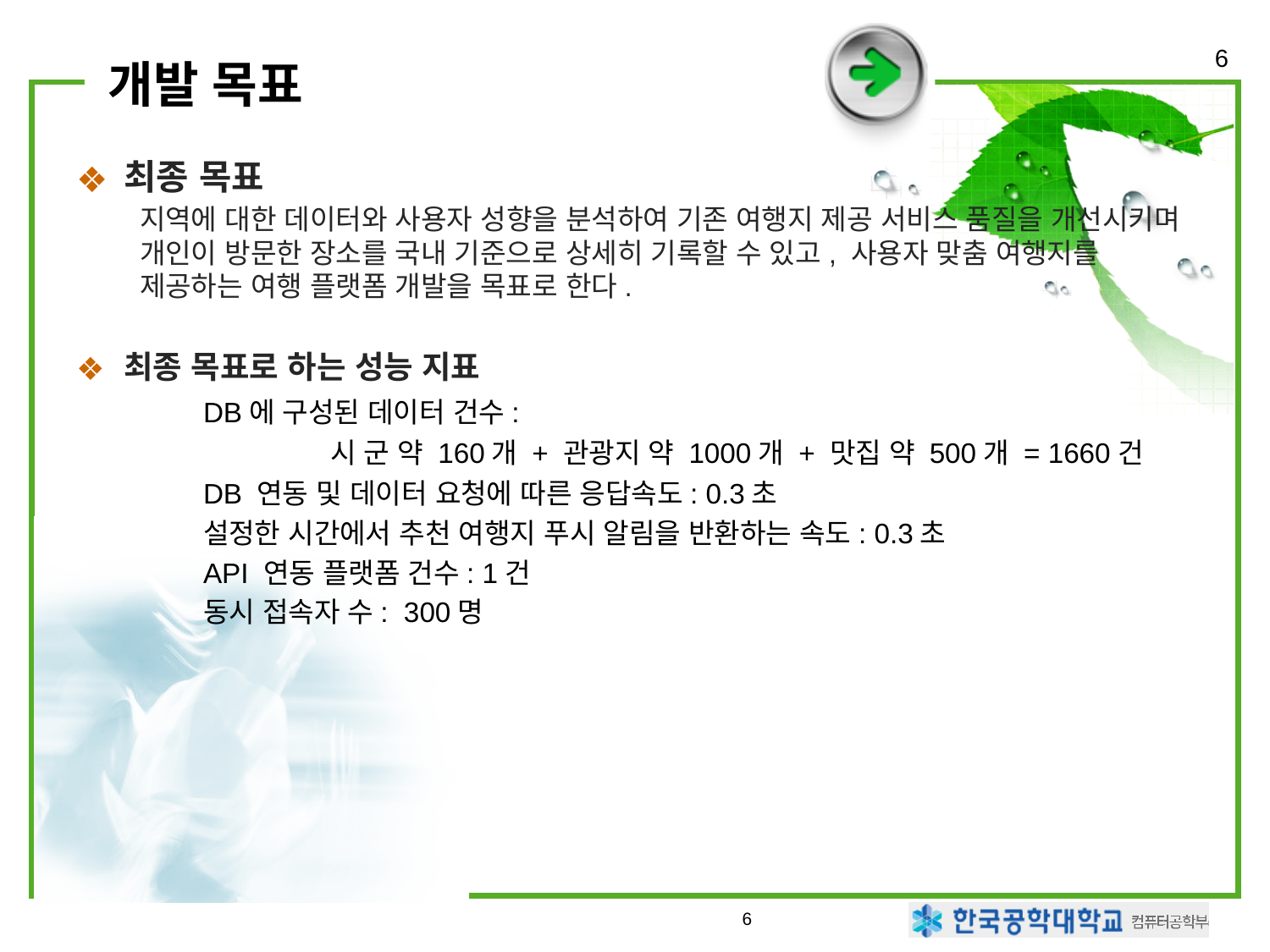

6
# 개발 목표
최종 목표
지역에 대한 데이터와 사용자 성향을 분석하여 기존 여행지 제공 서비스 품질을 개선시키며 개인이 방문한 장소를 국내 기준으로 상세히 기록할 수 있고, 사용자 맞춤 여행지를 제공하는 여행 플랫폼 개발을 목표로 한다.

최종 목표로 하는 성능 지표
	DB에 구성된 데이터 건수:
		시 군 약 160개 + 관광지 약 1000개 + 맛집 약 500개 = 1660건
	DB 연동 및 데이터 요청에 따른 응답속도: 0.3초
	설정한 시간에서 추천 여행지 푸시 알림을 반환하는 속도: 0.3초
	API 연동 플랫폼 건수: 1건
	동시 접속자 수:  300명